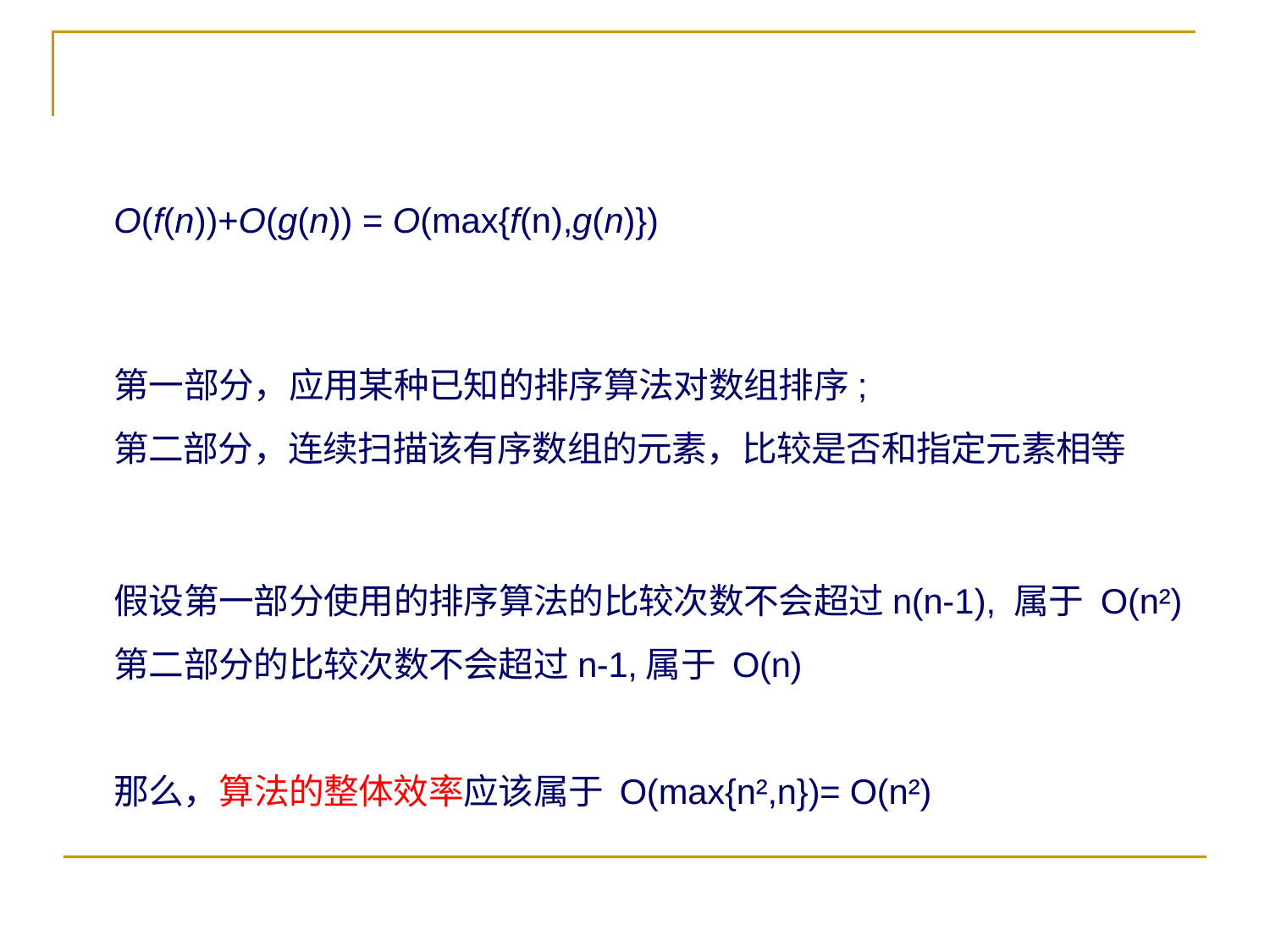

O(f(n))+O(g(n)) = O(max{f(n),g(n)})

第一部分，应用某种已知的排序算法对数组排序;
第二部分，连续扫描该有序数组的元素，比较是否和指定元素相等

假设第一部分使用的排序算法的比较次数不会超过n(n-1), 属于 O(n²)
第二部分的比较次数不会超过n-1,属于 O(n)

那么，算法的整体效率应该属于 O(max{n²,n})= O(n²)